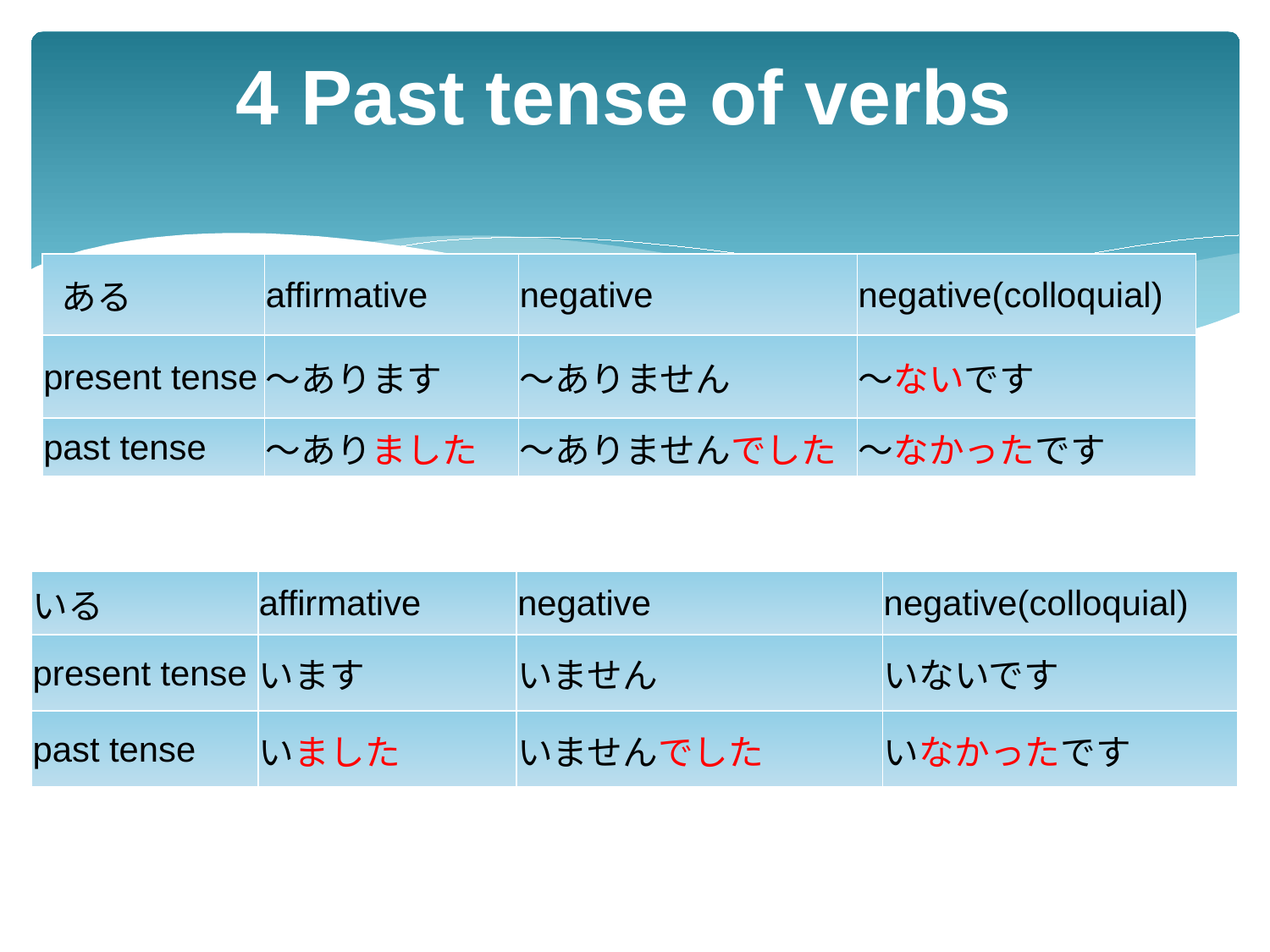

# 4 Past tense of verbs
| ある | affirmative | negative | negative(colloquial) |
| --- | --- | --- | --- |
| present tense | ～あります | ～ありません | ～ないです |
| past tense | ～ありました | ～ありませんでした | ～なかったです |
| いる | affirmative | negative | negative(colloquial) |
| --- | --- | --- | --- |
| present tense | います | いません | いないです |
| past tense | いました | いませんでした | いなかったです |